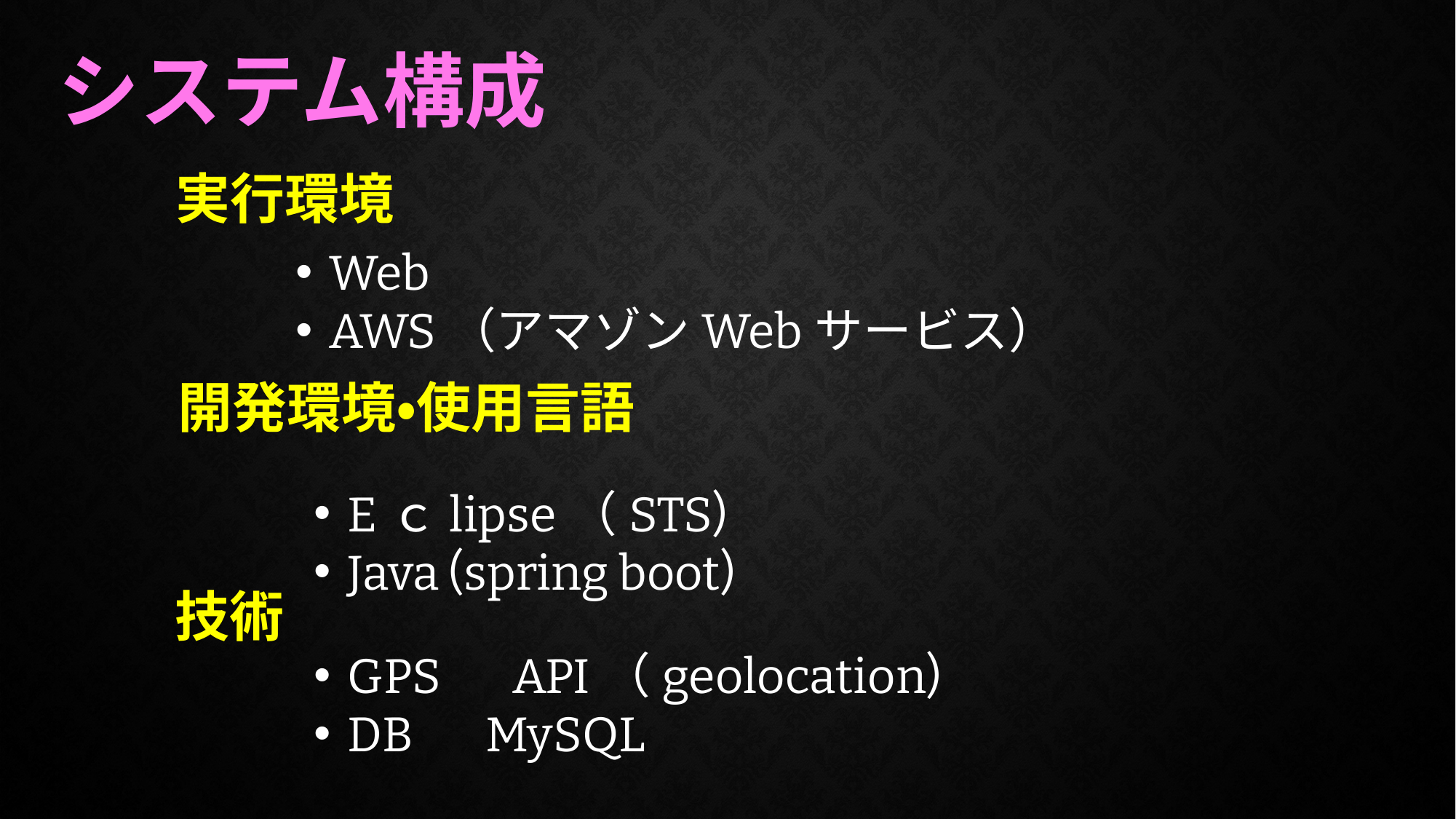

システム構成
実行環境
Web
AWS（アマゾンWebサービス）
開発環境・使用言語
Eｃlipse（STS)
Java (spring boot)
技術
GPS　API（geolocation)
DB　MySQL